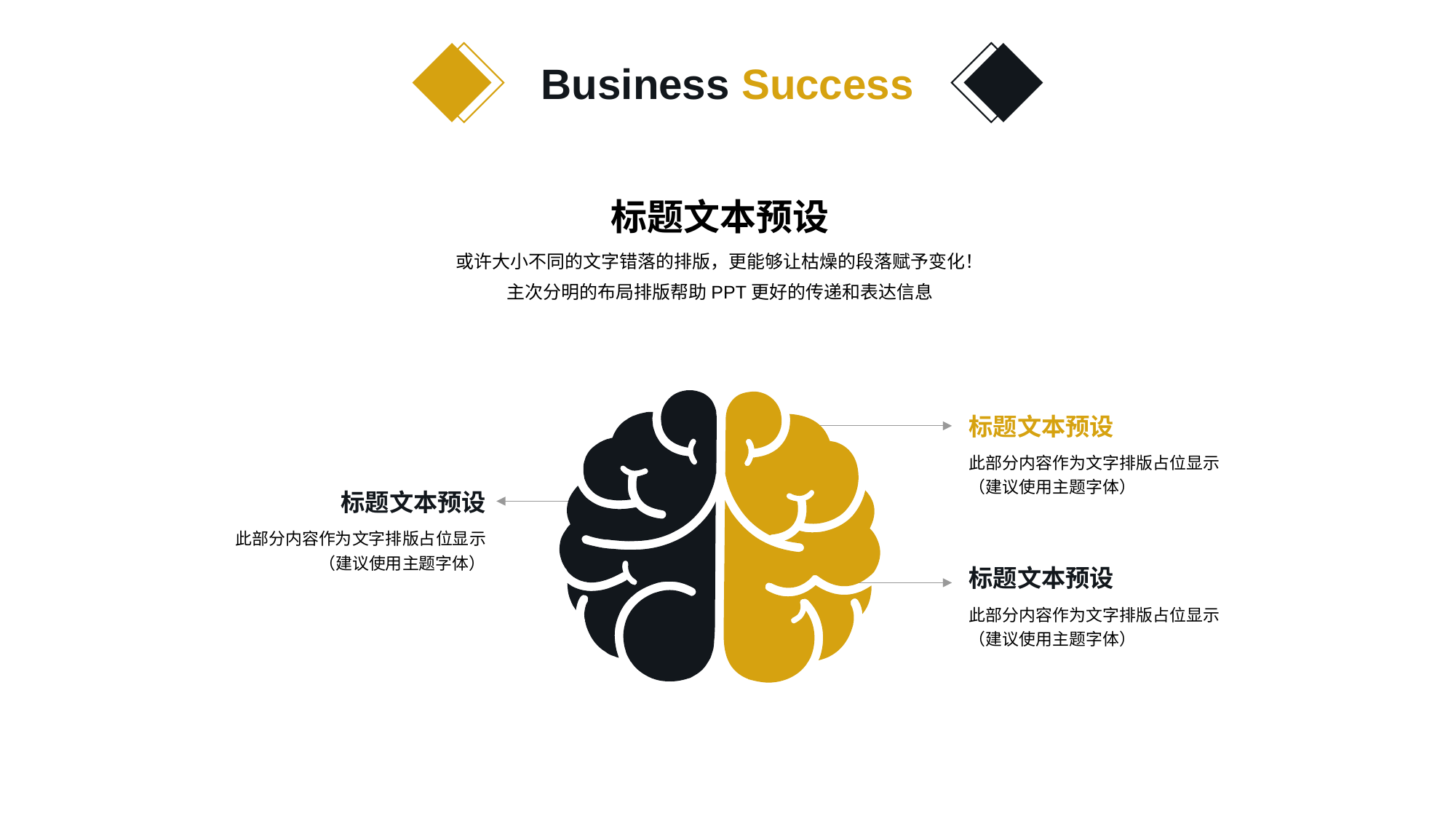

Business Success
标题文本预设
或许大小不同的文字错落的排版，更能够让枯燥的段落赋予变化！
主次分明的布局排版帮助PPT更好的传递和表达信息

标题文本预设
此部分内容作为文字排版占位显示
（建议使用主题字体）
标题文本预设
此部分内容作为文字排版占位显示
（建议使用主题字体）
标题文本预设
此部分内容作为文字排版占位显示
（建议使用主题字体）